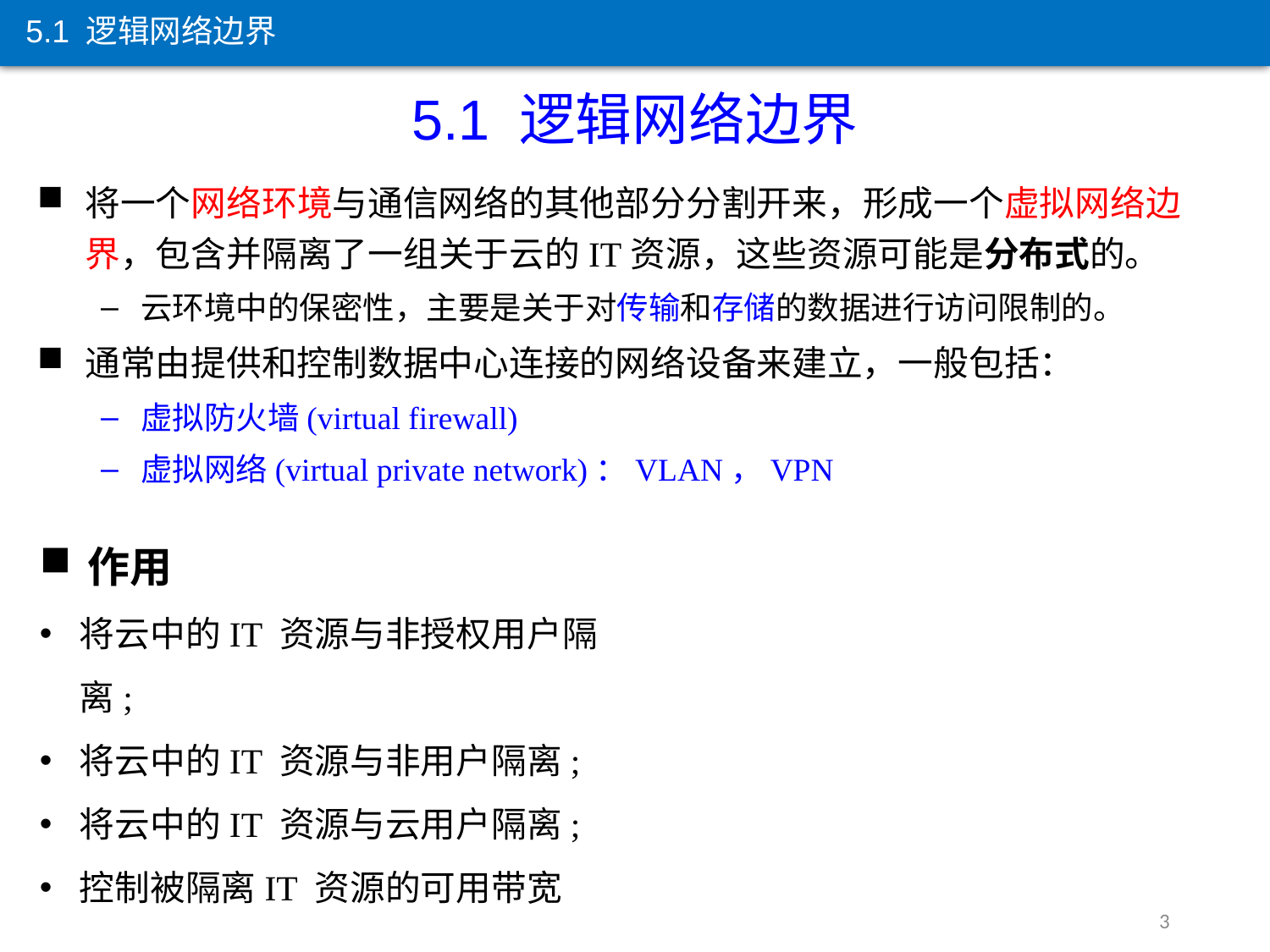

5.1 逻辑网络边界
5.1 逻辑网络边界
将一个网络环境与通信网络的其他部分分割开来，形成一个虚拟网络边界，包含并隔离了一组关于云的IT资源，这些资源可能是分布式的。
云环境中的保密性，主要是关于对传输和存储的数据进行访问限制的。
通常由提供和控制数据中心连接的网络设备来建立，一般包括：
虚拟防火墙(virtual firewall)
虚拟网络(virtual private network)：VLAN，VPN
作用
将云中的IT 资源与非授权用户隔离;
将云中的IT 资源与非用户隔离;
将云中的IT 资源与云用户隔离;
控制被隔离IT 资源的可用带宽
3